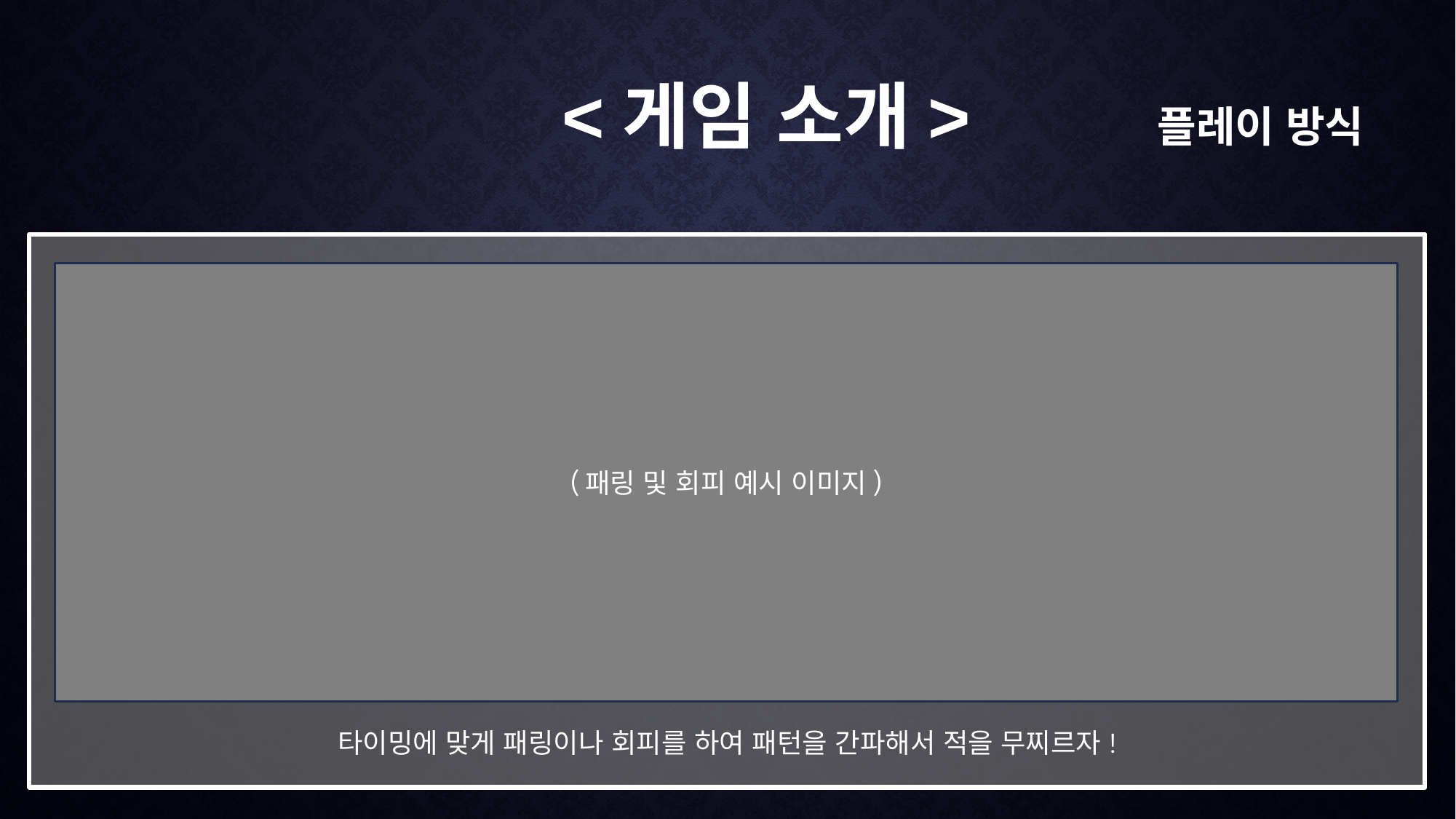

<게임 소개>
플레이 방식

(패링 및 회피 예시 이미지)
타이밍에 맞게 패링이나 회피를 하여 패턴을 간파해서 적을 무찌르자!